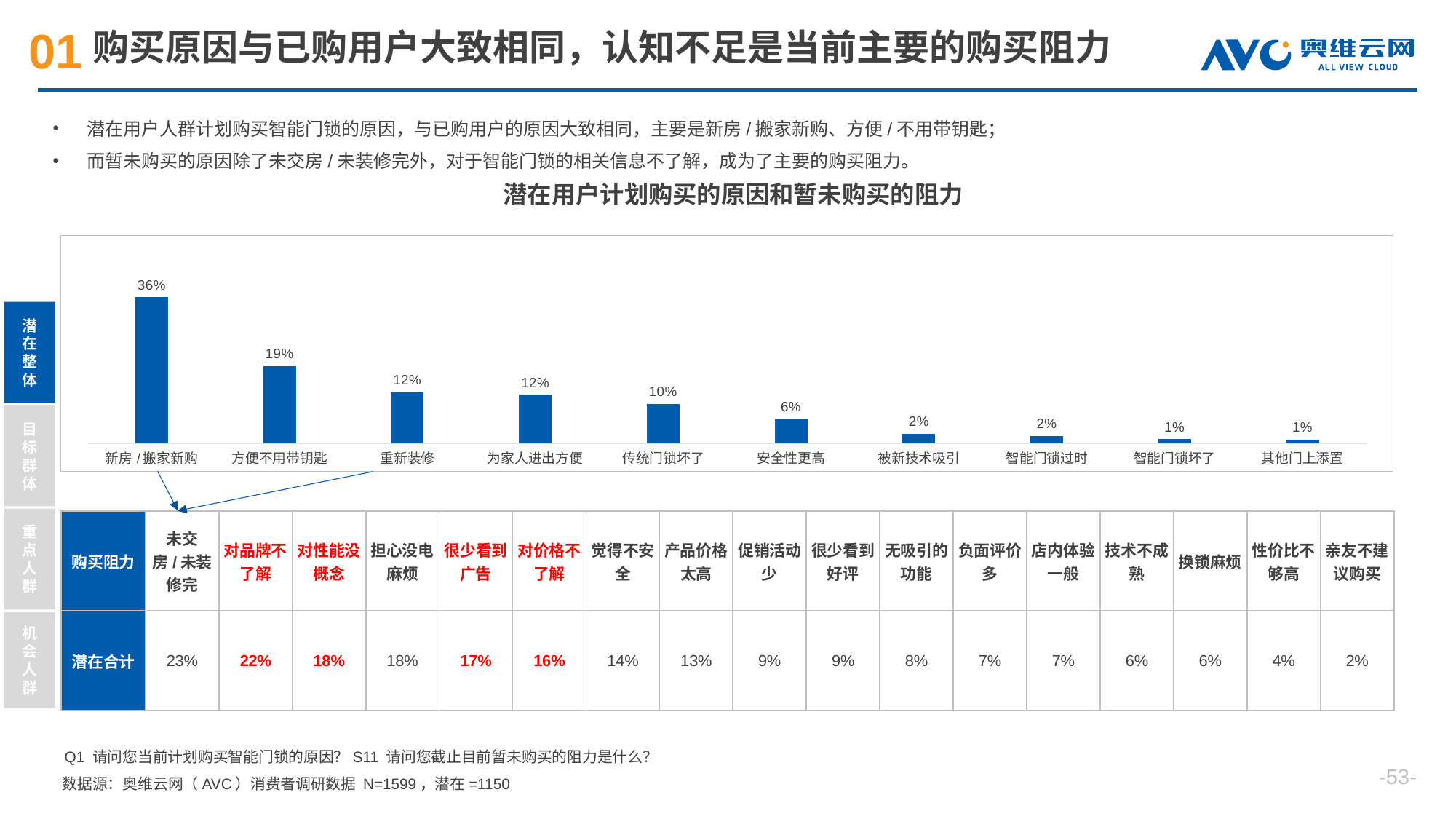

# 购买原因与已购用户大致相同，认知不足是当前主要的购买阻力
潜在用户人群计划购买智能门锁的原因，与已购用户的原因大致相同，主要是新房/搬家新购、方便/不用带钥匙；
而暂未购买的原因除了未交房/未装修完外，对于智能门锁的相关信息不了解，成为了主要的购买阻力。
 潜在用户计划购买的原因和暂未购买的阻力

### Chart

| Category | 潜在合计 |
|---|---|
| 新房/搬家新购 | 0.358260869565217 |
| 方便不用带钥匙 | 0.188695652173913 |
| 重新装修 | 0.124347826086957 |
| 为家人进出方便 | 0.118260869565217 |
| 传统门锁坏了 | 0.0956521739130435 |
| 安全性更高 | 0.0582608695652174 |
| 被新技术吸引 | 0.0226086956521739 |
| 智能门锁过时 | 0.0173913043478261 |
| 智能门锁坏了 | 0.00869565217391304 |
| 其他门上添置 | 0.00782608695652174 |
潜在整体
目标群体
重点人群
机会人群
| 购买阻力 | 未交房/未装修完 | 对品牌不了解 | 对性能没概念 | 担心没电麻烦 | 很少看到广告 | 对价格不了解 | 觉得不安全 | 产品价格太高 | 促销活动少 | 很少看到好评 | 无吸引的功能 | 负面评价多 | 店内体验一般 | 技术不成熟 | 换锁麻烦 | 性价比不够高 | 亲友不建议购买 |
| --- | --- | --- | --- | --- | --- | --- | --- | --- | --- | --- | --- | --- | --- | --- | --- | --- | --- |
| 潜在合计 | 23% | 22% | 18% | 18% | 17% | 16% | 14% | 13% | 9% | 9% | 8% | 7% | 7% | 6% | 6% | 4% | 2% |
Q1 请问您当前计划购买智能门锁的原因？S11 请问您截止目前暂未购买的阻力是什么？
-53-
数据源：奥维云网（AVC）消费者调研数据 N=1599，潜在=1150